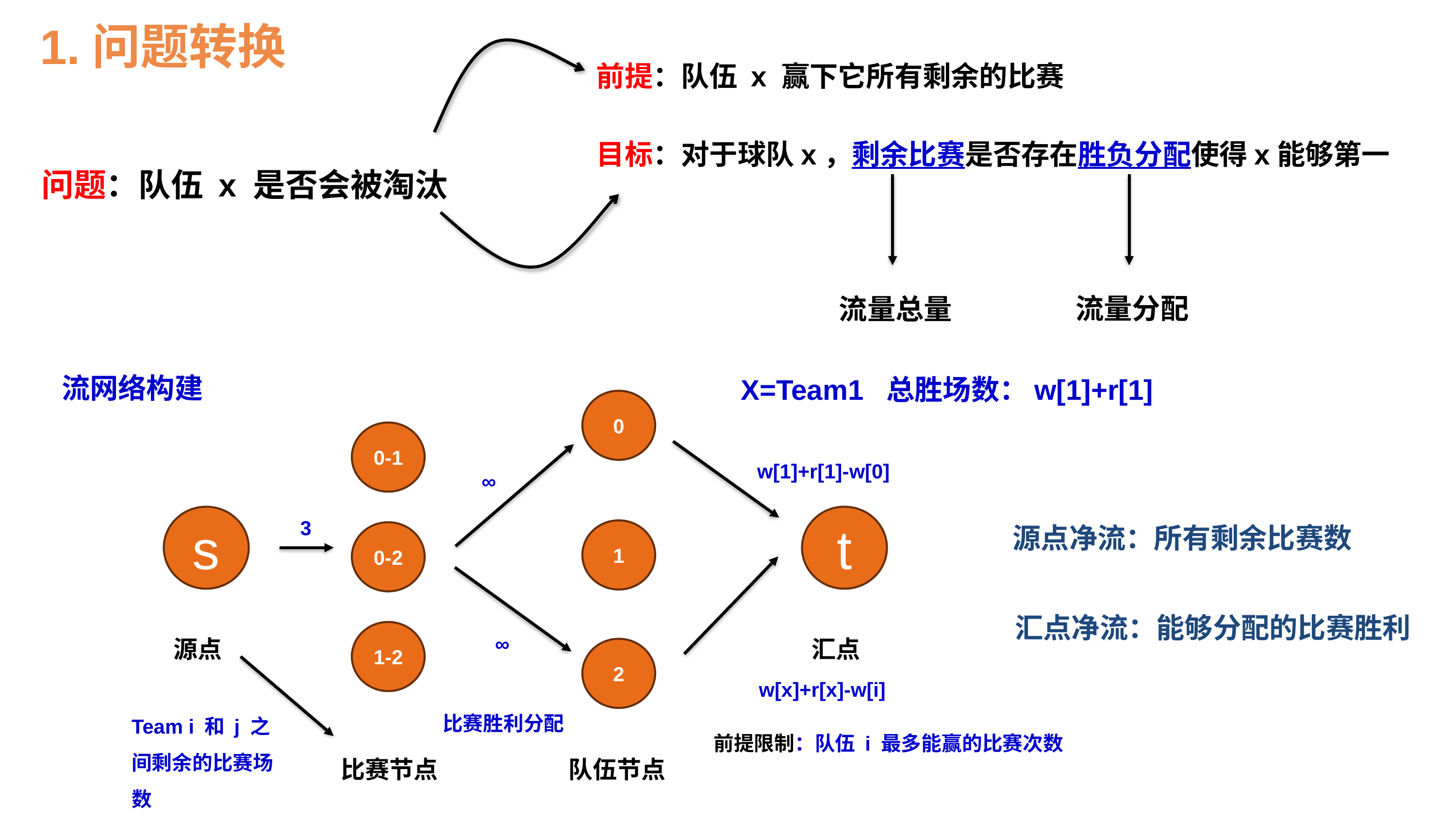

1.问题转换
前提：队伍 x 赢下它所有剩余的比赛

目标：对于球队x，剩余比赛是否存在胜负分配使得x能够第一
问题：队伍 x 是否会被淘汰

流量分配
流量总量
流网络构建
X=Team1  总胜场数：w[1]+r[1]
0
0-1
w[1]+r[1]-w[0]
∞
3
源点净流：所有剩余比赛数
s
t
1
0-2
汇点净流：能够分配的比赛胜利
源点
∞
汇点
1-2
2
w[x]+r[x]-w[i]
比赛胜利分配
Team i 和 j 之间剩余的比赛场数
前提限制：队伍 i 最多能赢的比赛次数
比赛节点
队伍节点